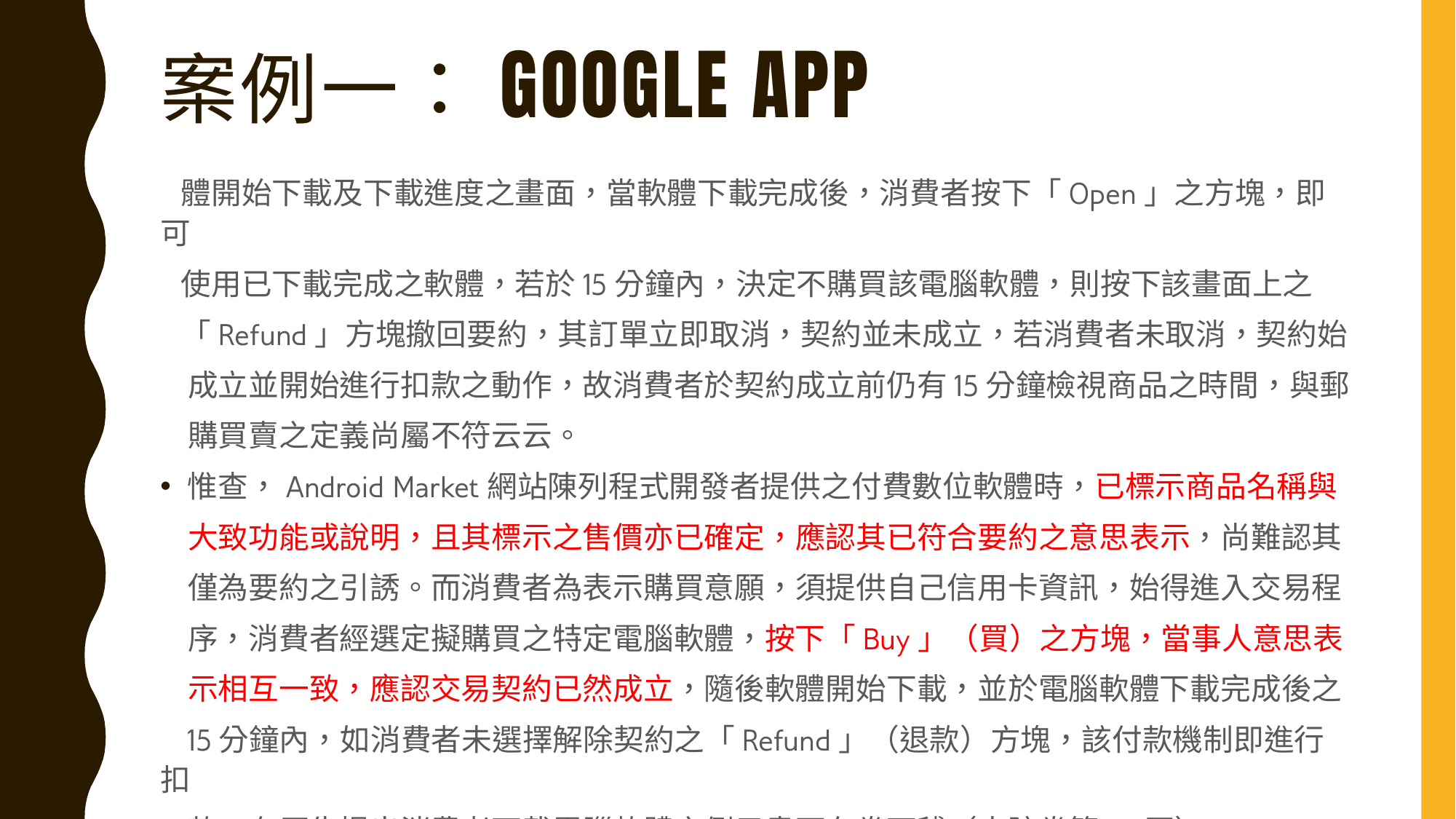

# 案例一：GOOGLE APP
  體開始下載及下載進度之畫面，當軟體下載完成後，消費者按下「Open」之方塊，即可
  使用已下載完成之軟體，若於15分鐘內，決定不購買該電腦軟體，則按下該畫面上之
  「Refund」方塊撤回要約，其訂單立即取消，契約並未成立，若消費者未取消，契約始
   成立並開始進行扣款之動作，故消費者於契約成立前仍有15分鐘檢視商品之時間，與郵
   購買賣之定義尚屬不符云云。
惟查，Android Market網站陳列程式開發者提供之付費數位軟體時，已標示商品名稱與
   大致功能或說明，且其標示之售價亦已確定，應認其已符合要約之意思表示，尚難認其
   僅為要約之引誘。而消費者為表示購買意願，須提供自己信用卡資訊，始得進入交易程
   序，消費者經選定擬購買之特定電腦軟體，按下「Buy」（買）之方塊，當事人意思表
   示相互一致，應認交易契約已然成立，隨後軟體開始下載，並於電腦軟體下載完成後之
   15分鐘內，如消費者未選擇解除契約之「Refund」（退款）方塊，該付款機制即進行扣
   款，有原告提出消費者下載電腦軟體之例示畫面在卷可稽（本院卷第62頁）。